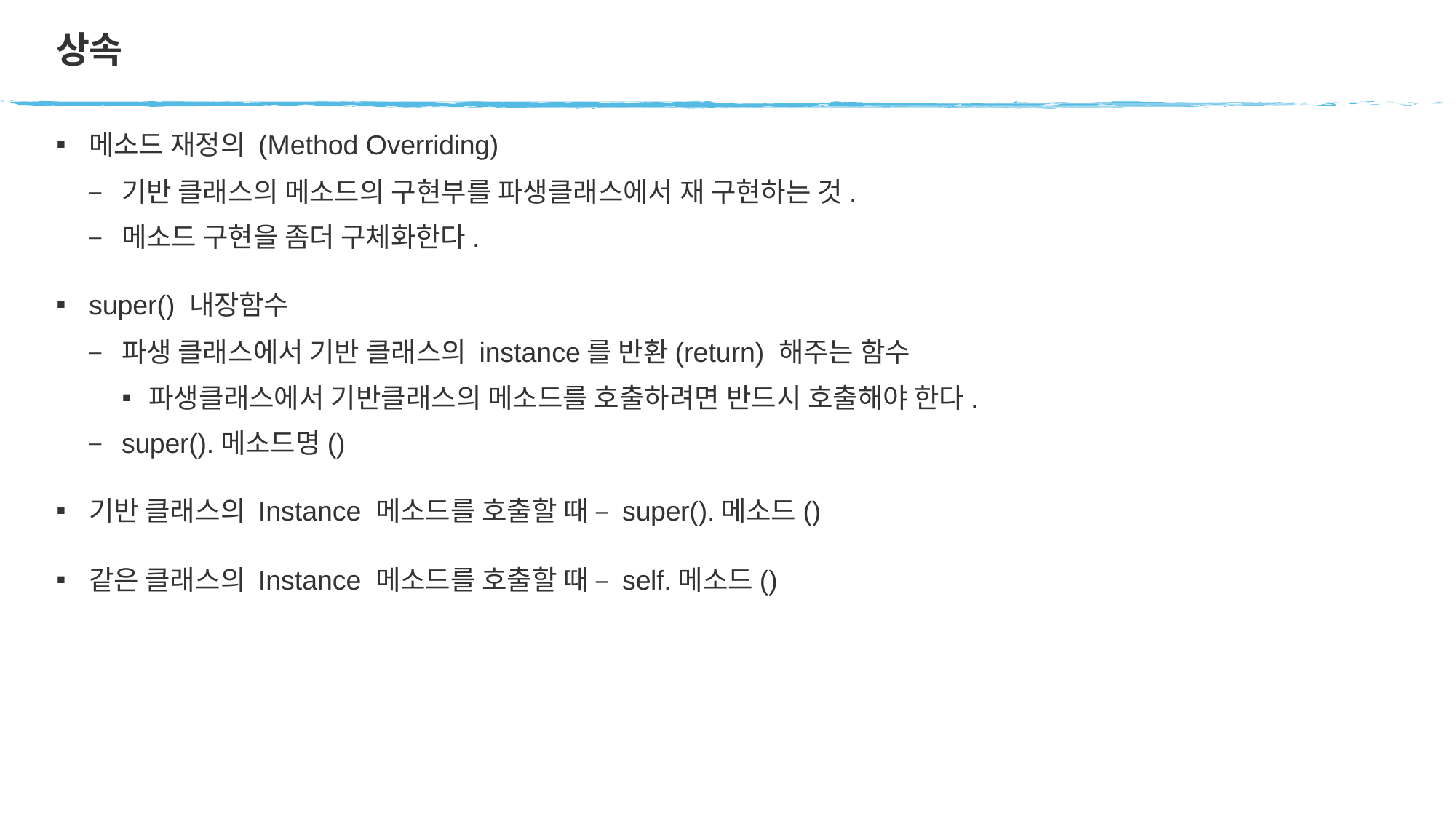

# 상속
메소드 재정의 (Method Overriding)
기반 클래스의 메소드의 구현부를 파생클래스에서 재 구현하는 것.
메소드 구현을 좀더 구체화한다.
super() 내장함수
파생 클래스에서 기반 클래스의 instance를 반환(return) 해주는 함수
파생클래스에서 기반클래스의 메소드를 호출하려면 반드시 호출해야 한다.
super().메소드명()
기반 클래스의 Instance 메소드를 호출할 때 – super().메소드()
같은 클래스의 Instance 메소드를 호출할 때 – self.메소드()